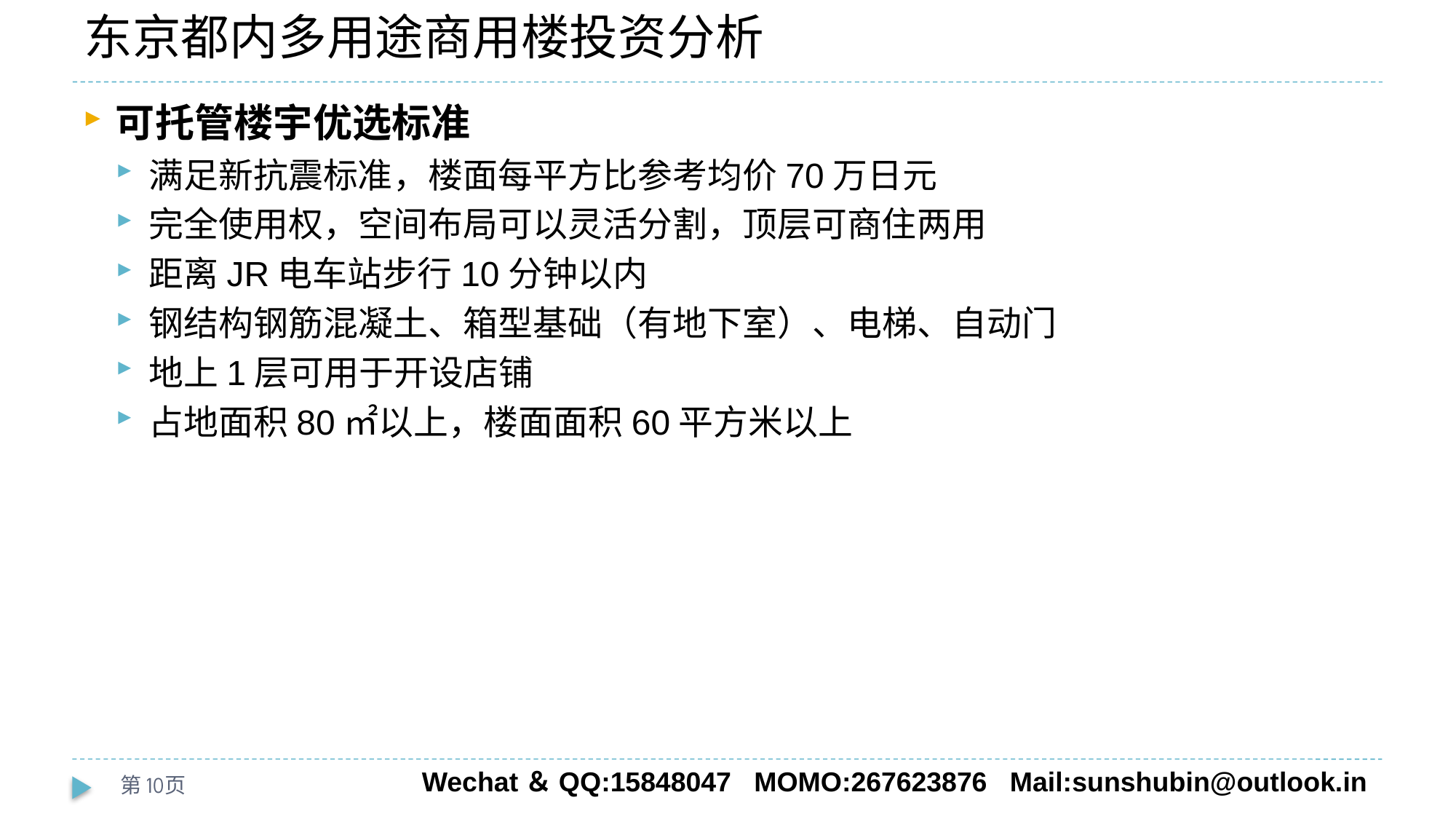

# 东京都内多用途商用楼投资分析
可托管楼宇优选标准
满足新抗震标准，楼面每平方比参考均价70万日元
完全使用权，空间布局可以灵活分割，顶层可商住两用
距离JR电车站步行10分钟以内
钢结构钢筋混凝土、箱型基础（有地下室）、电梯、自动门
地上1层可用于开设店铺
占地面积80㎡以上，楼面面积60平方米以上
第10页